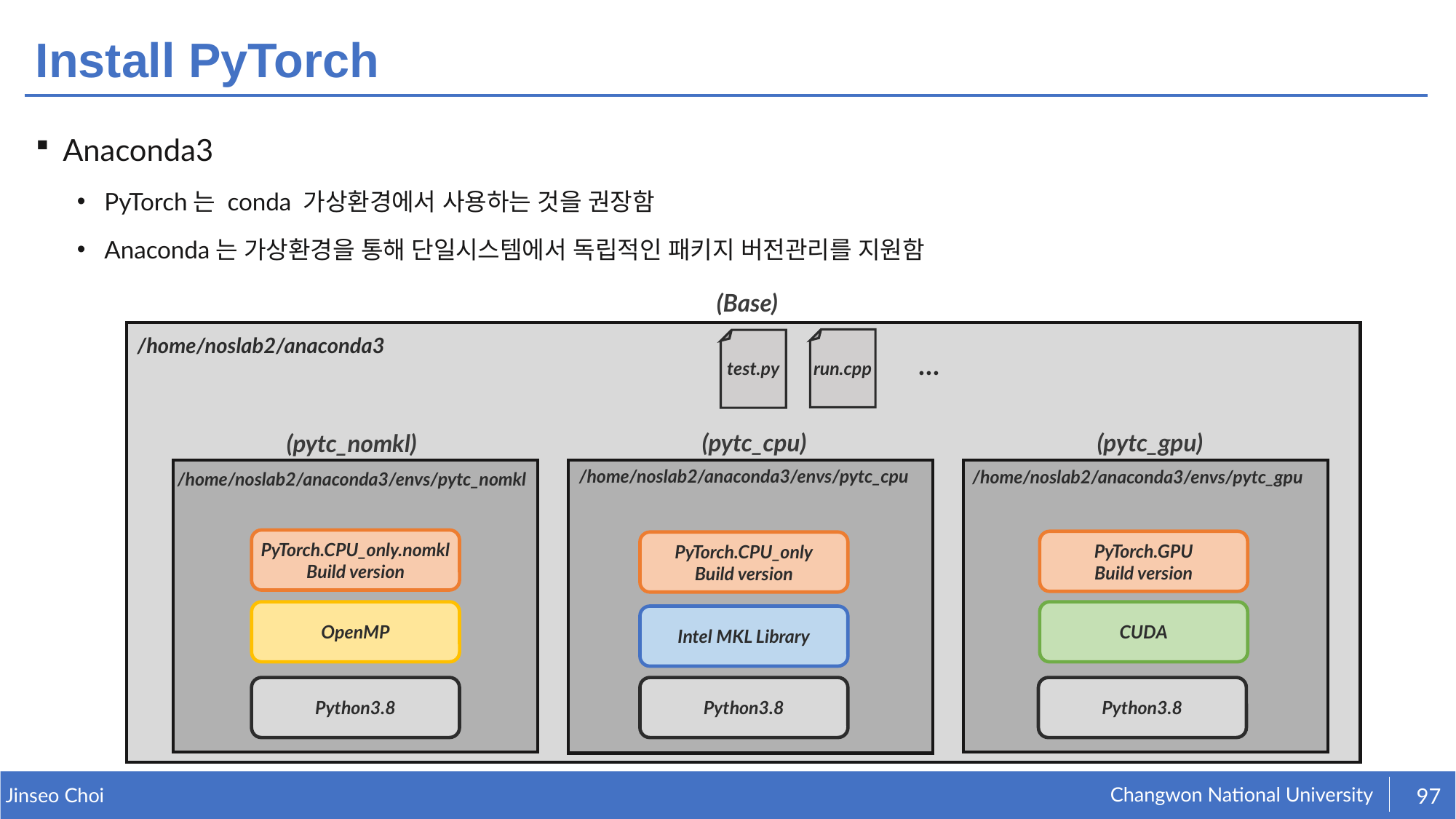

# Install PyTorch
Anaconda3
PyTorch는 conda 가상환경에서 사용하는 것을 권장함
Anaconda는 가상환경을 통해 단일시스템에서 독립적인 패키지 버전관리를 지원함

(Base)

/home/noslab2/anaconda3

run.cpp

test.py
…
(pytc_gpu)
(pytc_cpu)
(pytc_nomkl)
/home/noslab2/anaconda3/envs/pytc_cpu

/home/noslab2/anaconda3/envs/pytc_gpu

/home/noslab2/anaconda3/envs/pytc_nomkl
PyTorch.CPU_only.nomkl
Build version
PyTorch.GPU
Build version
PyTorch.CPU_only
Build version
OpenMP
CUDA
Intel MKL Library
Python3.8
Python3.8
Python3.8
97